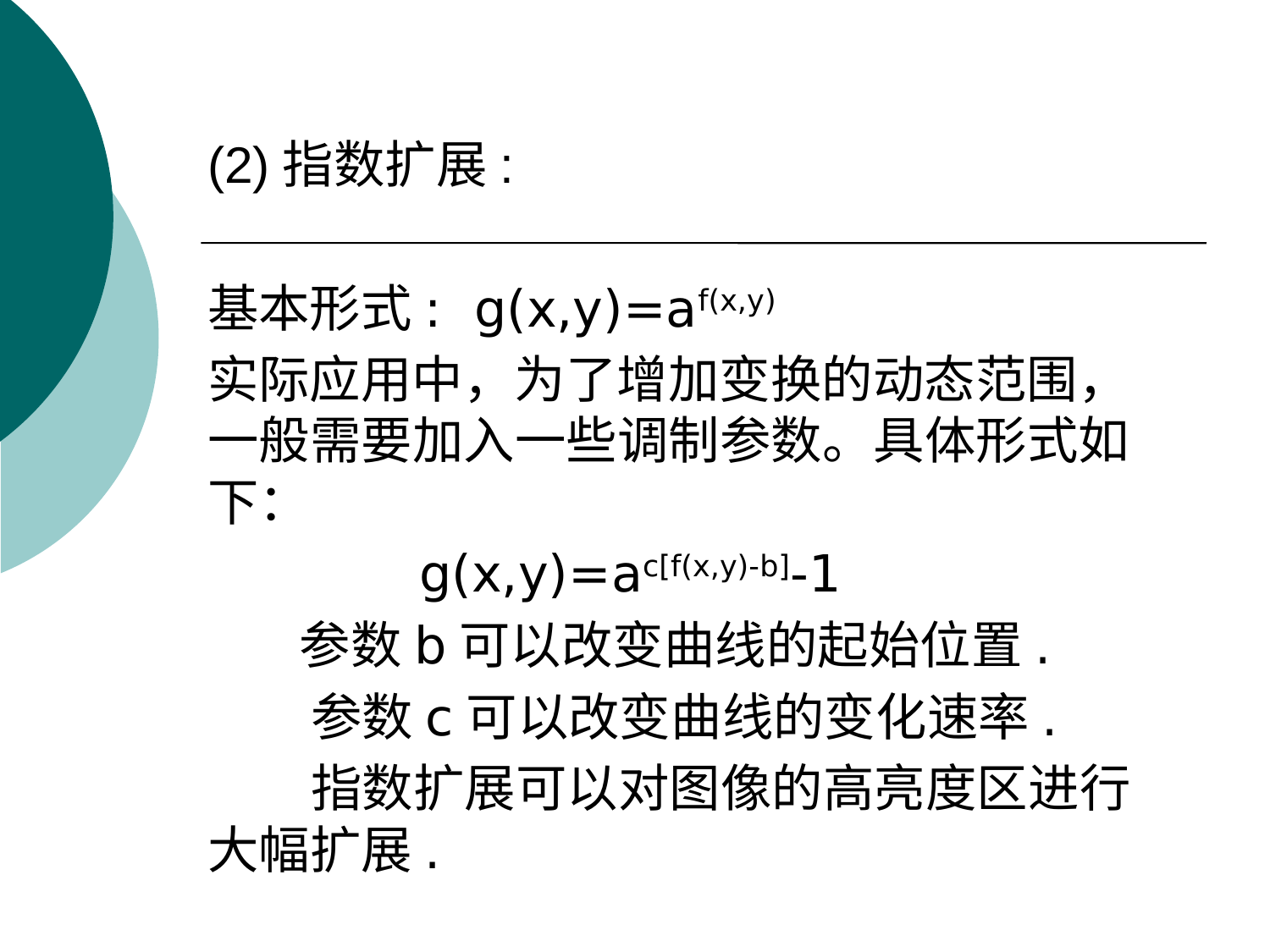

(2)指数扩展:

基本形式:  g(x,y)=af(x,y)
实际应用中，为了增加变换的动态范围，一般需要加入一些调制参数。具体形式如下：
             g(x,y)=ac[f(x,y)-b]-1
       参数b可以改变曲线的起始位置.
        参数c可以改变曲线的变化速率.
        指数扩展可以对图像的高亮度区进行大幅扩展.
33